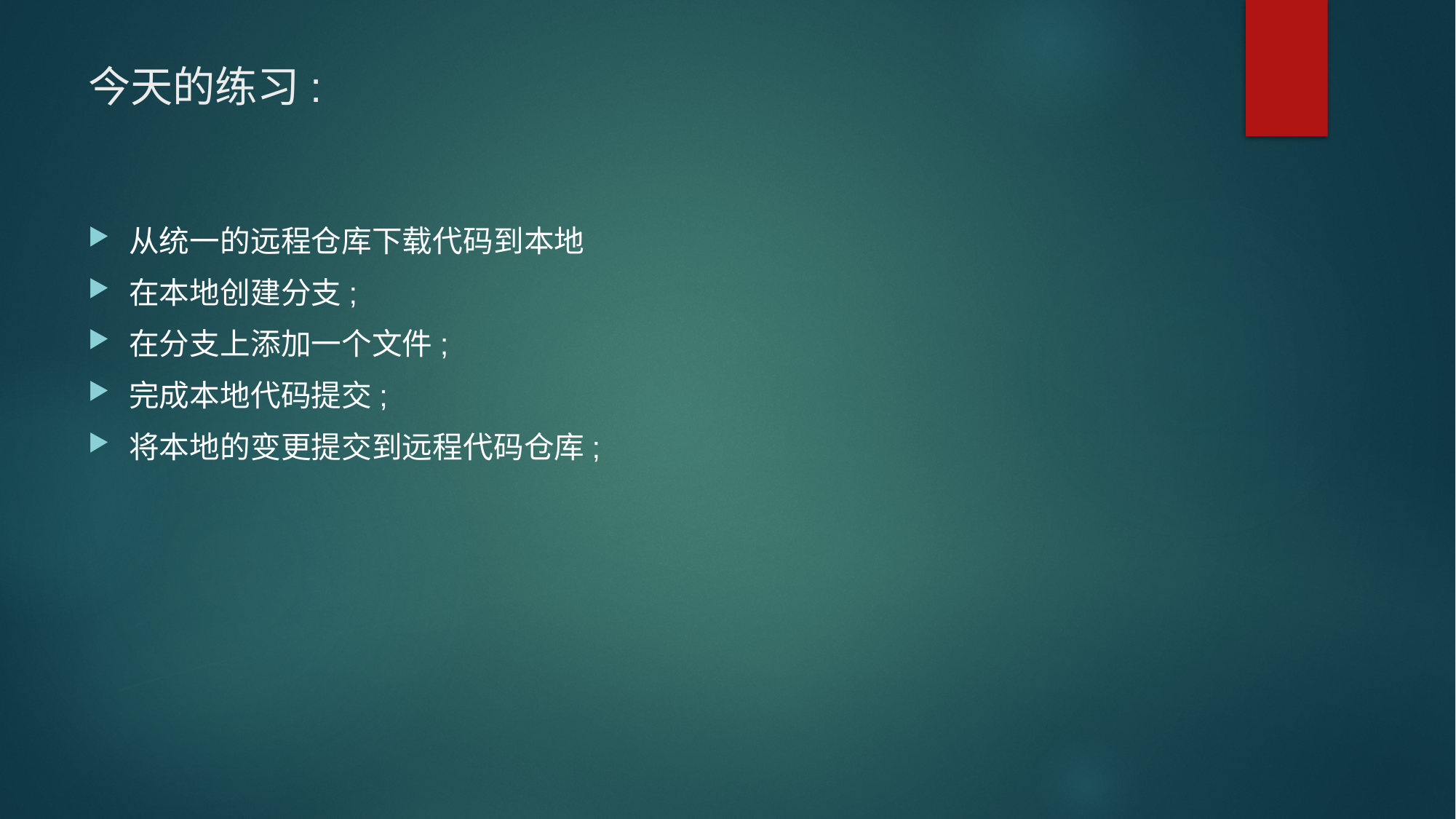

# 今天的练习:
从统一的远程仓库下载代码到本地
在本地创建分支;
在分支上添加一个文件;
完成本地代码提交;
将本地的变更提交到远程代码仓库;